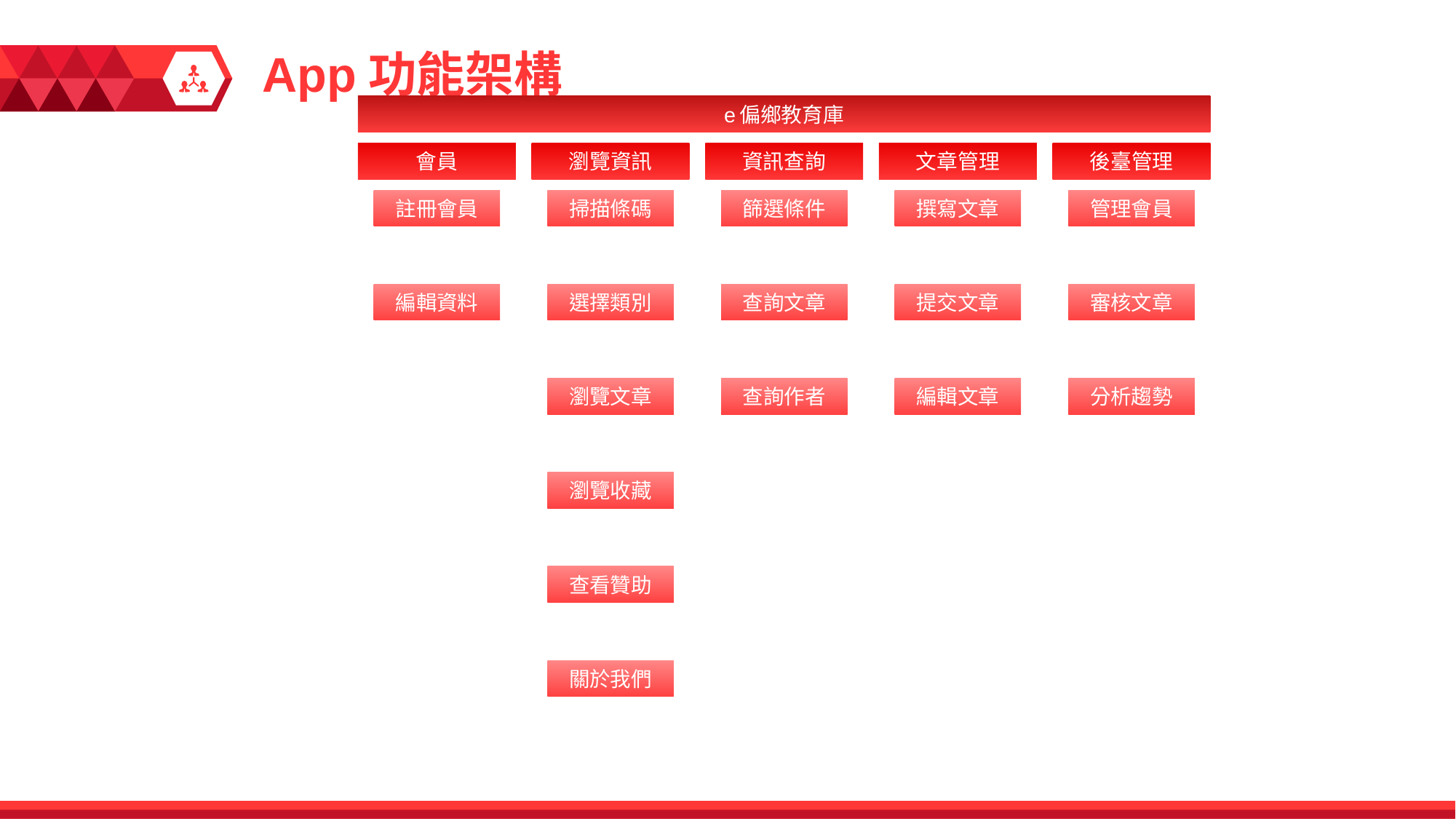

App功能架構
e偏鄉教育庫
會員
瀏覽資訊
資訊查詢
文章管理
後臺管理
註冊會員
編輯資料
選擇類別
瀏覽文章
掃描條碼
瀏覽收藏
關於我們
查詢文章
查詢作者
篩選條件
撰寫文章
提交文章
編輯文章
管理會員
審核文章
分析趨勢
查看贊助